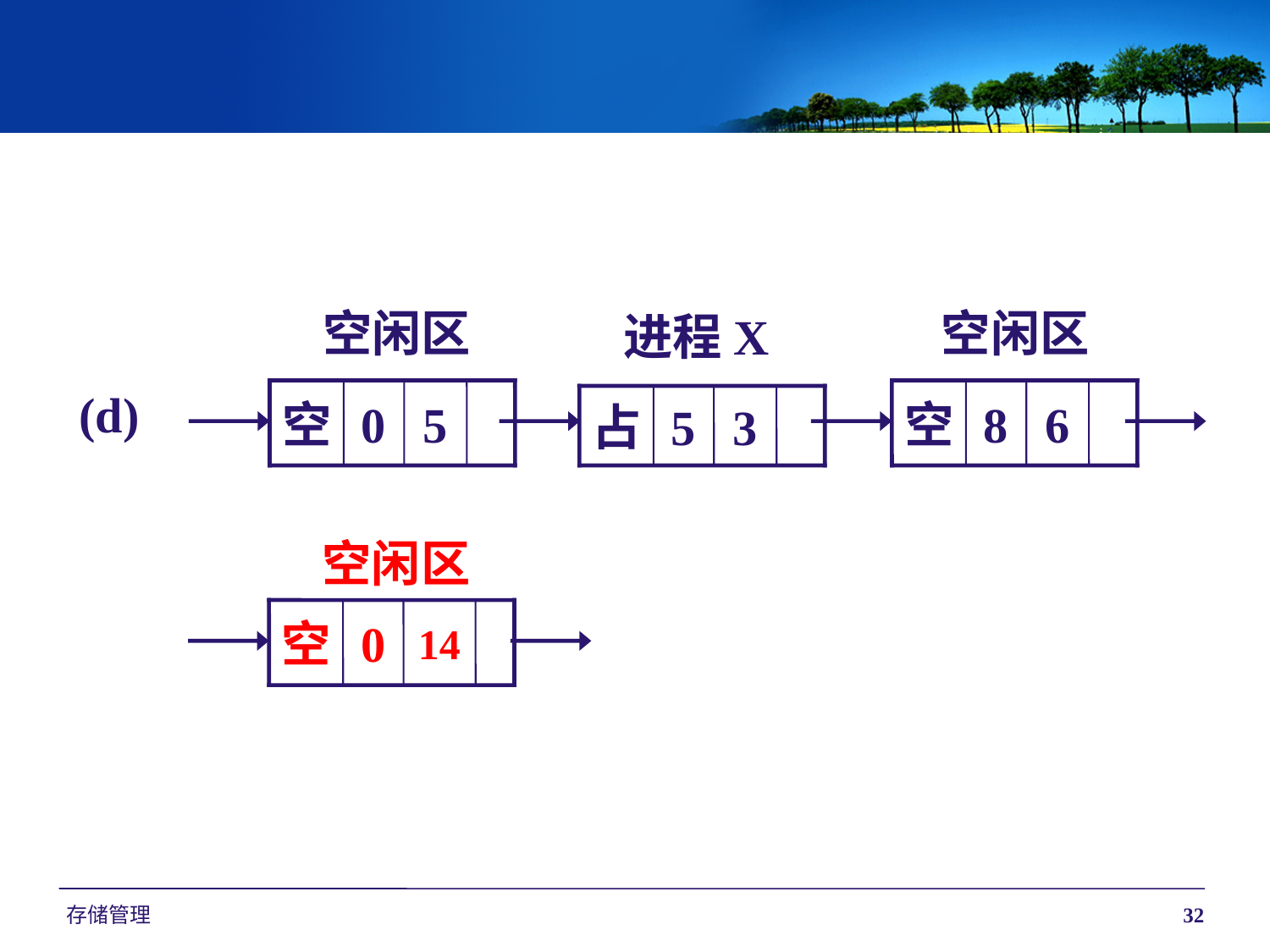

空闲区
空闲区
进程X
(d)
空

0

5

空

8

6

占

5

3

空闲区
空

0

14

存储管理
32